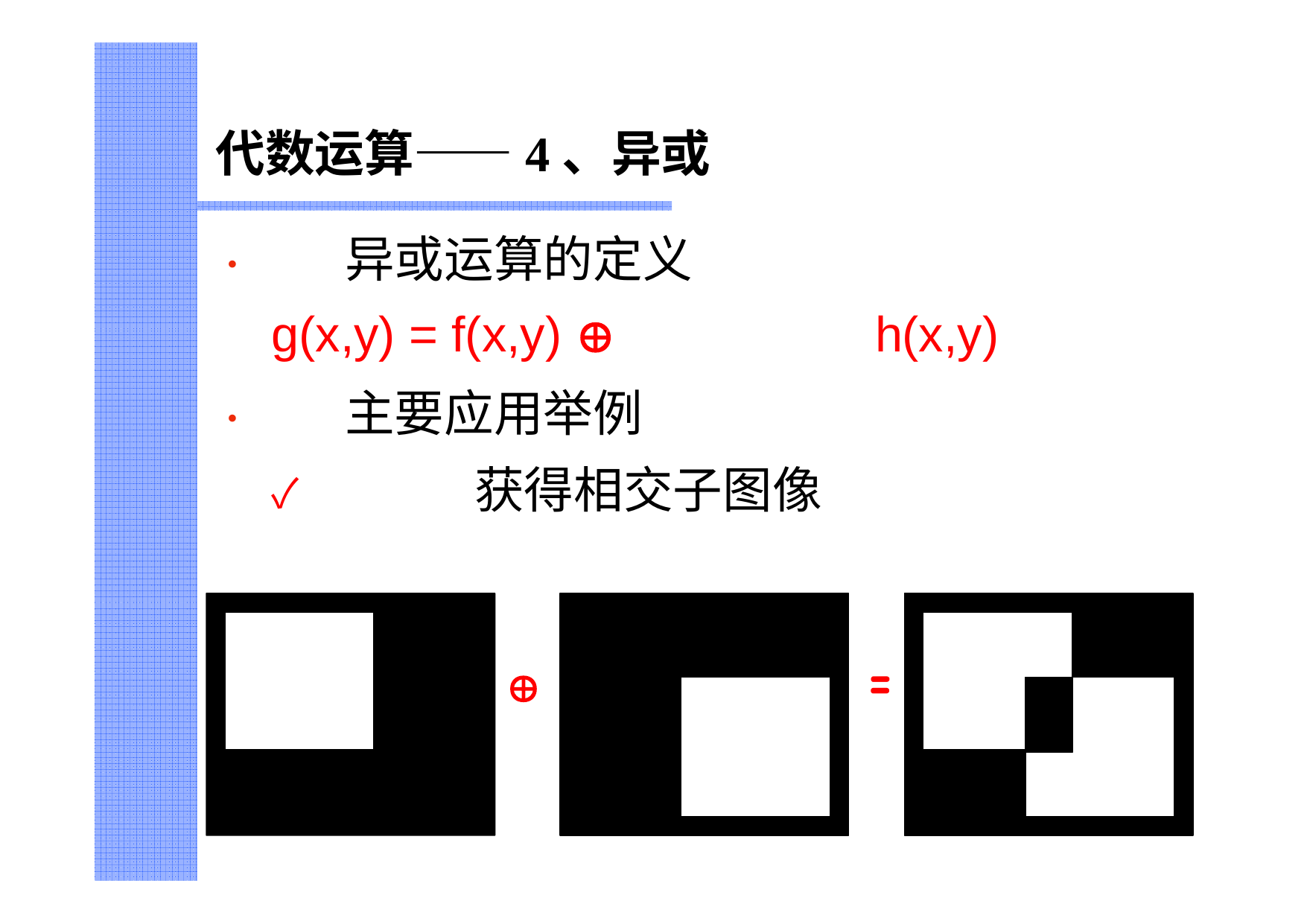

# 代数运算——4、异或
•	异或运算的定义
g(x,y) = f(x,y) ⊕	h(x,y)
•	主要应用举例
✓	获得相交子图像

=
⊕